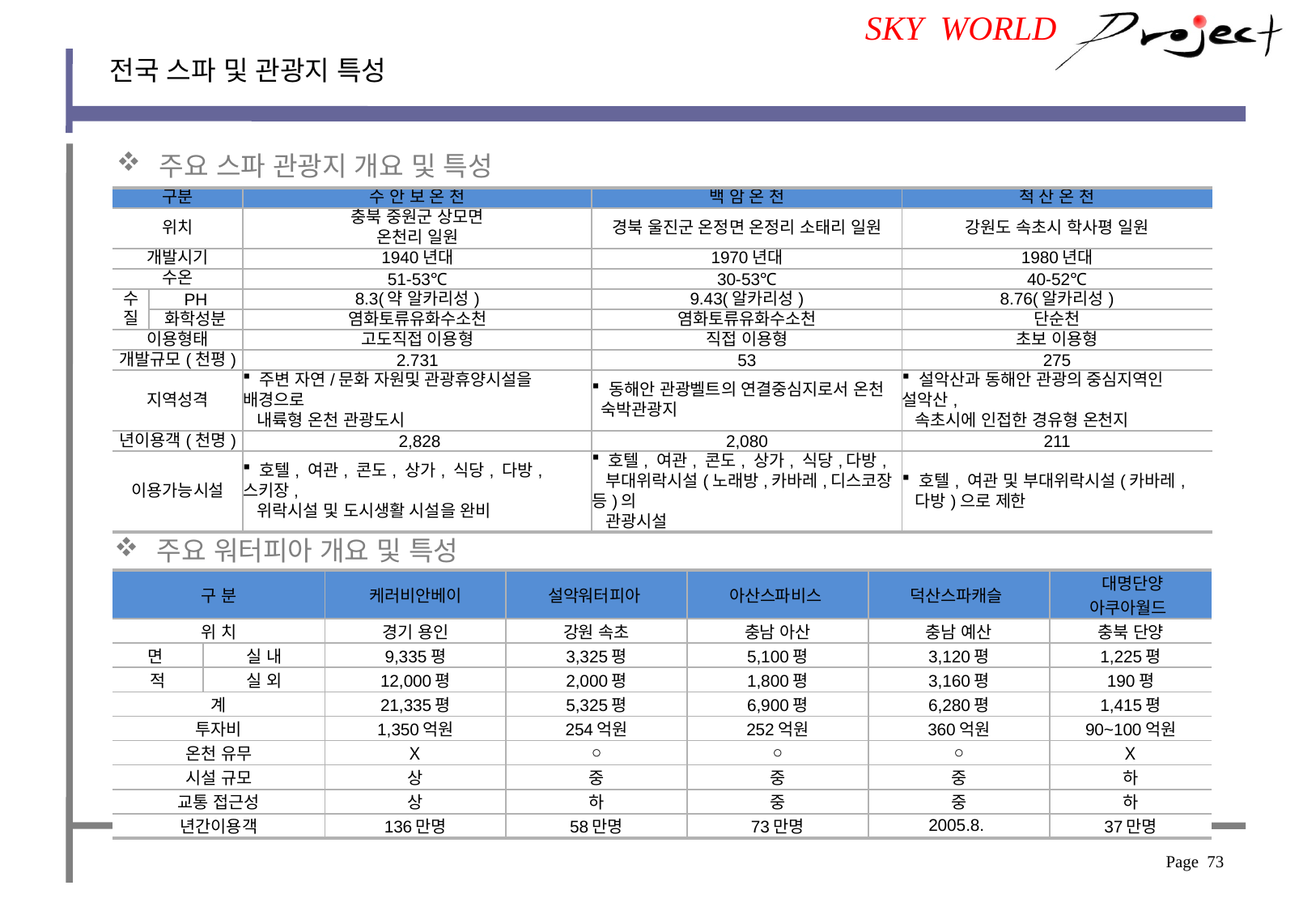

SKY  WORLD
전국 스파 및 관광지 특성
 주요 스파 관광지 개요 및 특성
| 구분 |  | 수 안 보 온 천 | 백 암 온 천 | 척 산 온 천 |
| --- | --- | --- | --- | --- |
| 위치 |  | 충북 중원군 상모면 온천리 일원 | 경북 울진군 온정면 온정리 소태리 일원 | 강원도 속초시 학사평 일원 |
| 개발시기 |  | 1940년대 | 1970년대 | 1980년대 |
| 수온 |  | 51-53℃ | 30-53℃ | 40-52℃ |
| 수 질 | PH | 8.3(약 알카리성) | 9.43(알카리성) | 8.76(알카리성) |
|  | 화학성분 | 염화토류유화수소천 | 염화토류유화수소천 | 단순천 |
| 이용형태 |  | 고도직접 이용형 | 직접 이용형 | 초보 이용형 |
| 개발규모(천평) |  | 2.731 | 53 | 275 |
| 지역성격 |  | 주변 자연/문화 자원및 관광휴양시설을 배경으로 내륙형 온천 관광도시 | 동해안 관광벨트의 연결중심지로서 온천 숙박관광지 | 설악산과 동해안 관광의 중심지역인 설악산, 속초시에 인접한 경유형 온천지 |
| 년이용객(천명) |  | 2,828 | 2,080 | 211 |
| 이용가능시설 |  | 호텔, 여관, 콘도, 상가, 식당, 다방, 스키장, 위락시설 및 도시생활 시설을 완비 | 호텔, 여관, 콘도, 상가, 식당,다방, 부대위락시설(노래방,카바레,디스코장 등)의 관광시설 | 호텔, 여관 및 부대위락시설(카바레, 다방)으로 제한 |
 주요 워터피아 개요 및 특성
| 구 분 |  | 케러비안베이 | 설악워터피아 | 아산스파비스 | 덕산스파캐슬 | 대명단양 아쿠아월드 |
| --- | --- | --- | --- | --- | --- | --- |
| 위 치 |  | 경기 용인 | 강원 속초 | 충남 아산 | 충남 예산 | 충북 단양 |
| 면 | 실 내 | 9,335평 | 3,325평 | 5,100평 | 3,120평 | 1,225평 |
| 적 | 실 외 | 12,000평 | 2,000평 | 1,800평 | 3,160평 | 190평 |
| 계 |  | 21,335평 | 5,325평 | 6,900평 | 6,280평 | 1,415평 |
| 투자비 |  | 1,350억원 | 254억원 | 252억원 | 360억원 | 90~100억원 |
| 온천 유무 |  | Ｘ | ○ | ○ | ○ | Ｘ |
| 시설 규모 |  | 상 | 중 | 중 | 중 | 하 |
| 교통 접근성 |  | 상 | 하 | 중 | 중 | 하 |
| 년간이용객 |  | 136만명 | 58만명 | 73만명 | 2005.8. | 37만명 |